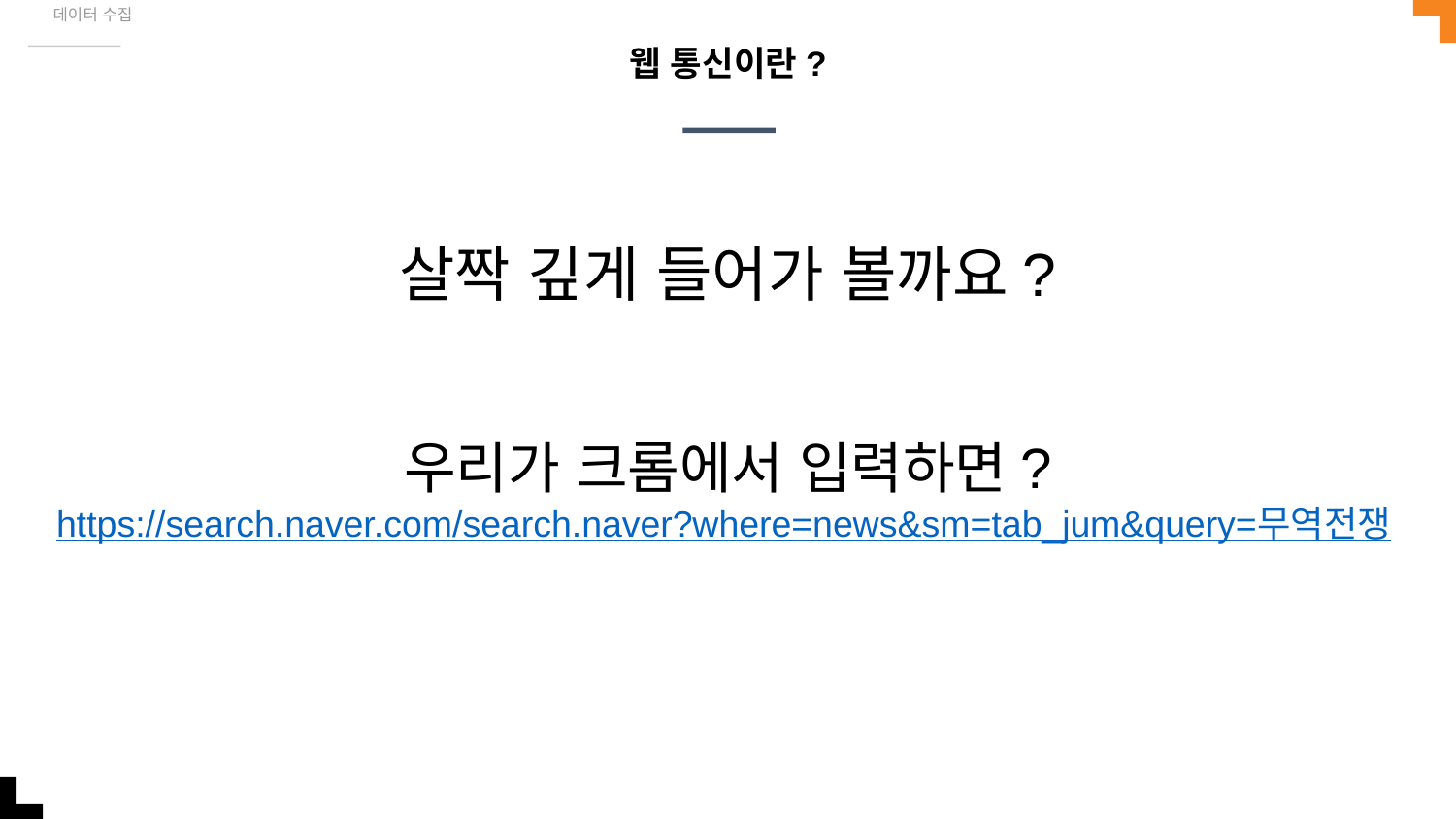

데이터 수집
# 웹 통신이란?
살짝 깊게 들어가 볼까요?
우리가 크롬에서 입력하면?

https://search.naver.com/search.naver?where=news&sm=tab_jum&query=무역전쟁